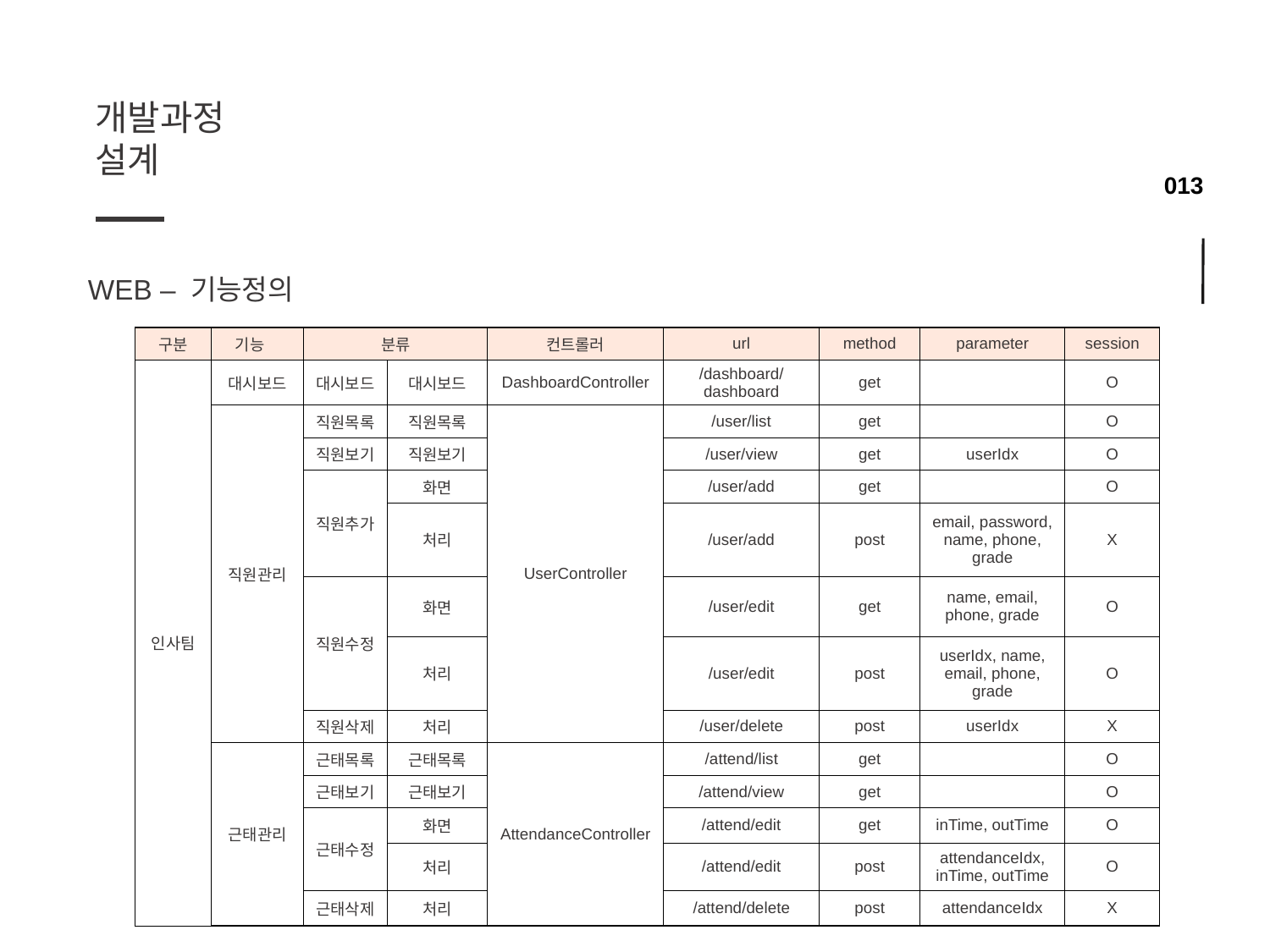

개발과정
설계
WEB – 기능정의
| 구분 | 기능 | 분류 |  | 컨트롤러 | url | method | parameter | session |
| --- | --- | --- | --- | --- | --- | --- | --- | --- |
| 인사팀 | 대시보드 | 대시보드 | 대시보드 | DashboardController | /dashboard/dashboard | get |  | O |
|  | 직원관리 | 직원목록 | 직원목록 | UserController | /user/list | get |  | O |
|  |  | 직원보기 | 직원보기 |  | /user/view | get | userIdx | O |
|  |  | 직원추가 | 화면 |  | /user/add | get |  | O |
|  |  |  | 처리 |  | /user/add | post | email, password, name, phone, grade | X |
|  |  | 직원수정 | 화면 |  | /user/edit | get | name, email, phone, grade | O |
|  |  |  | 처리 |  | /user/edit | post | userIdx, name, email, phone, grade | O |
|  |  | 직원삭제 | 처리 |  | /user/delete | post | userIdx | X |
|  | 근태관리 | 근태목록 | 근태목록 | AttendanceController | /attend/list | get |  | O |
|  |  | 근태보기 | 근태보기 |  | /attend/view | get |  | O |
|  |  | 근태수정 | 화면 |  | /attend/edit | get | inTime, outTime | O |
|  |  |  | 처리 |  | /attend/edit | post | attendanceIdx, inTime, outTime | O |
|  |  | 근태삭제 | 처리 |  | /attend/delete | post | attendanceIdx | X |